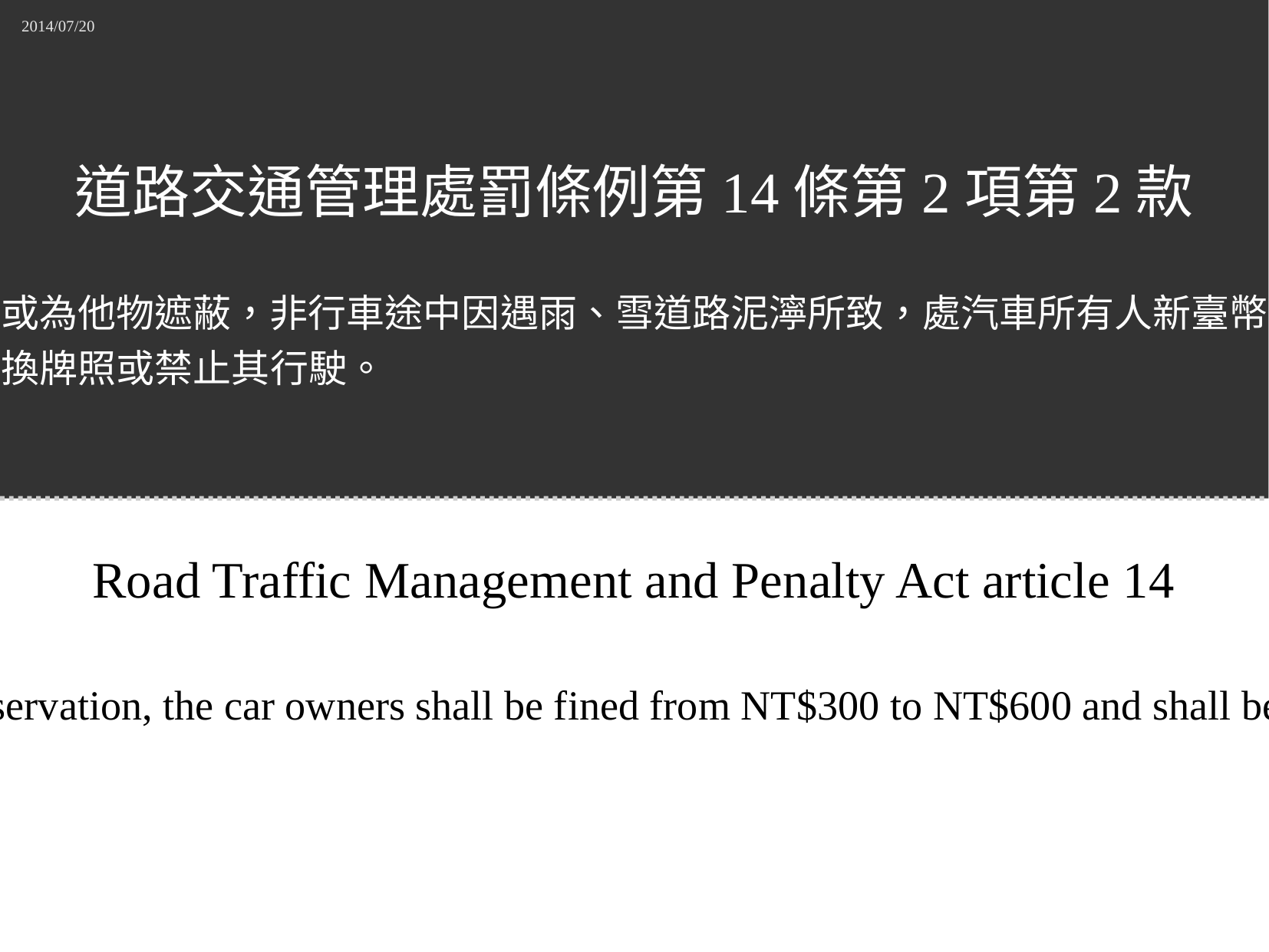

2014/07/20
道路交通管理處罰條例第14條第2項第2款

號牌污穢，不洗刷清楚或為他物遮蔽，非行車途中因遇雨、雪道路泥濘所致，處汽車所有人新臺幣三百元以上六百元以下
罰鍰，並責令改正、補換牌照或禁止其行駛。
Road Traffic Management and Penalty Act article 14

Failing to keep license plates clean or cover the license plates by things to block observation, the car owners shall be fined from NT$300 to NT$600 and shall be required to make corrections, apply for renewing of license plates, or stop driving.